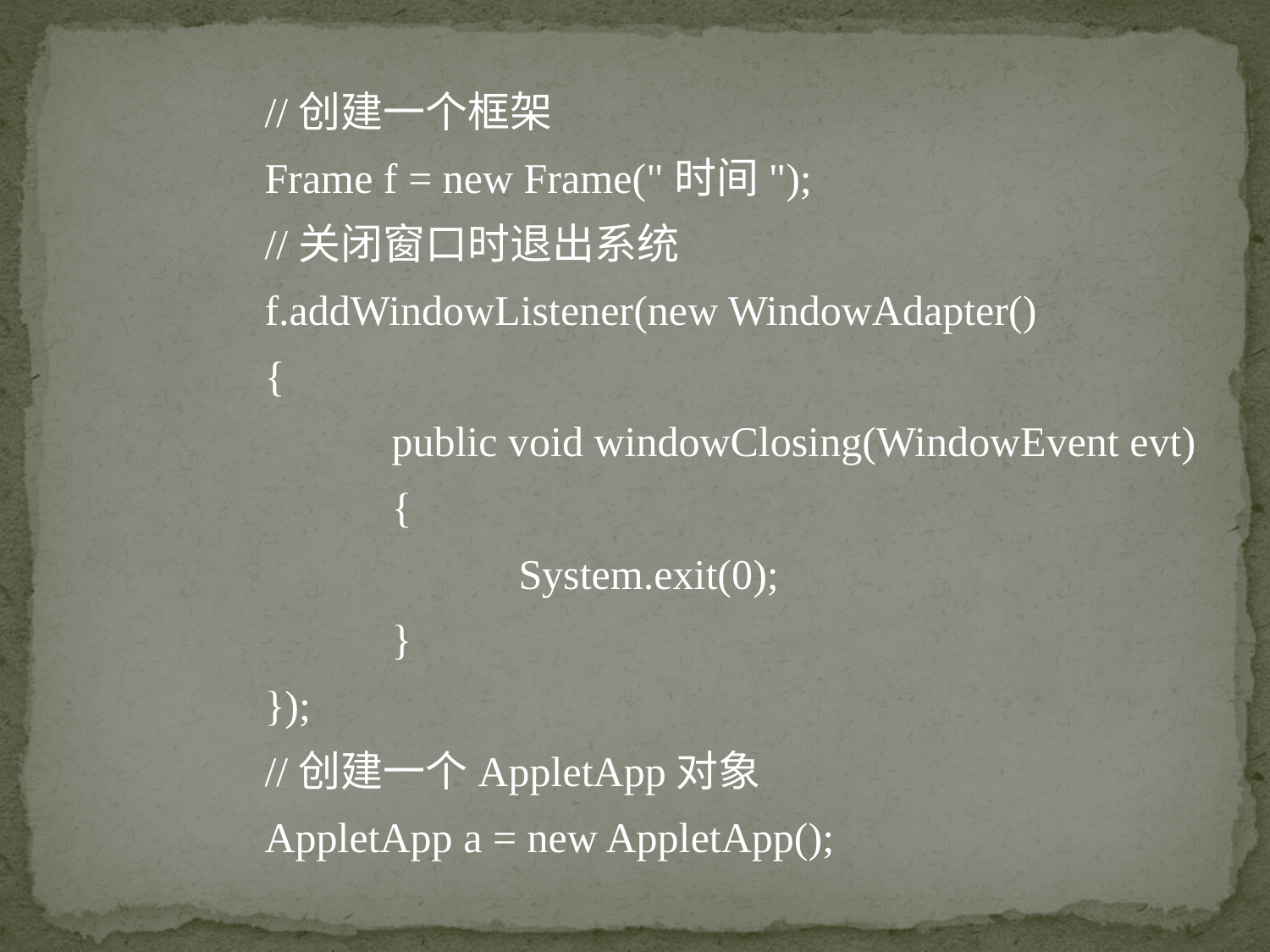

//创建一个框架
	Frame f = new Frame("时间");
	//关闭窗口时退出系统
	f.addWindowListener(new WindowAdapter()
	{
		public void windowClosing(WindowEvent evt)
		{
			System.exit(0);
		}
	});
	//创建一个AppletApp对象
	AppletApp a = new AppletApp();